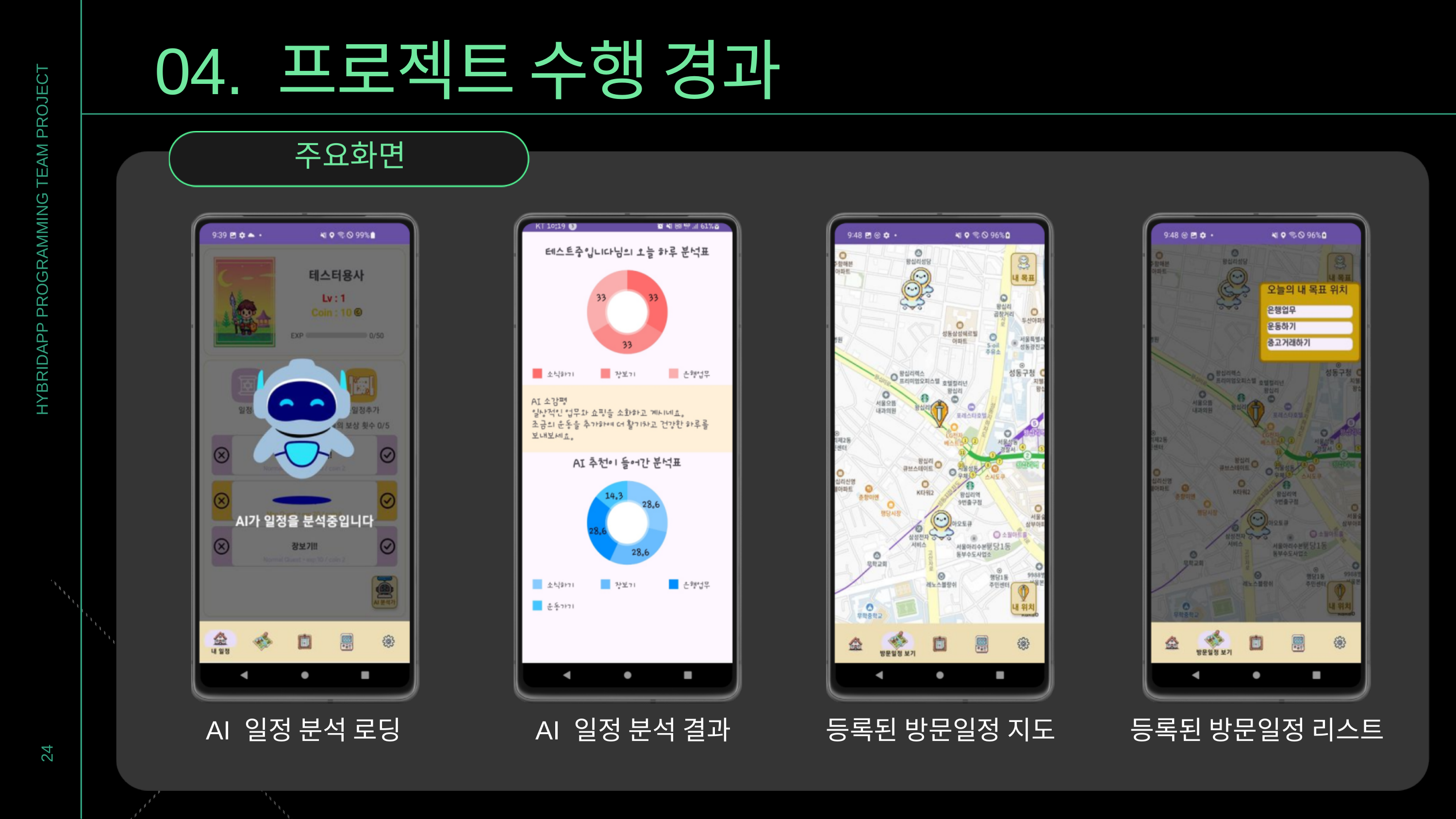

04. 프로젝트 수행 경과

주요화면

HYBRIDAPP PROGRAMMING TEAM PROJECT

24

AI 일정 분석 로딩
AI 일정 분석 결과
등록된 방문일정 지도
등록된 방문일정 리스트